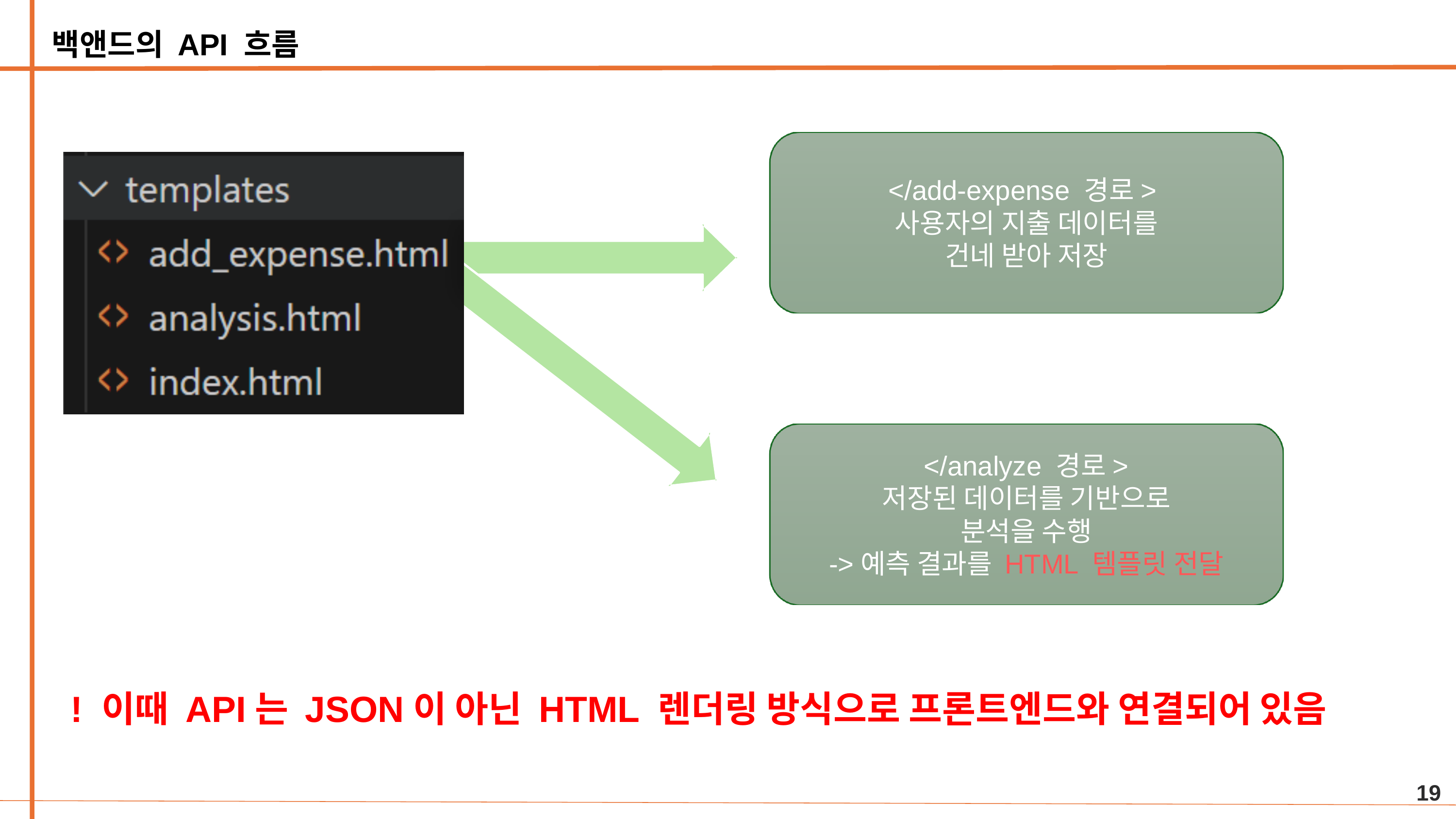

백앤드의 API 흐름

</add-expense 경로>
사용자의 지출 데이터를
건네 받아 저장

</analyze 경로>
저장된 데이터를 기반으로
분석을 수행
->예측 결과를 HTML 템플릿 전달
! 이때 API는 JSON이 아닌 HTML 렌더링 방식으로 프론트엔드와 연결되어 있음
19